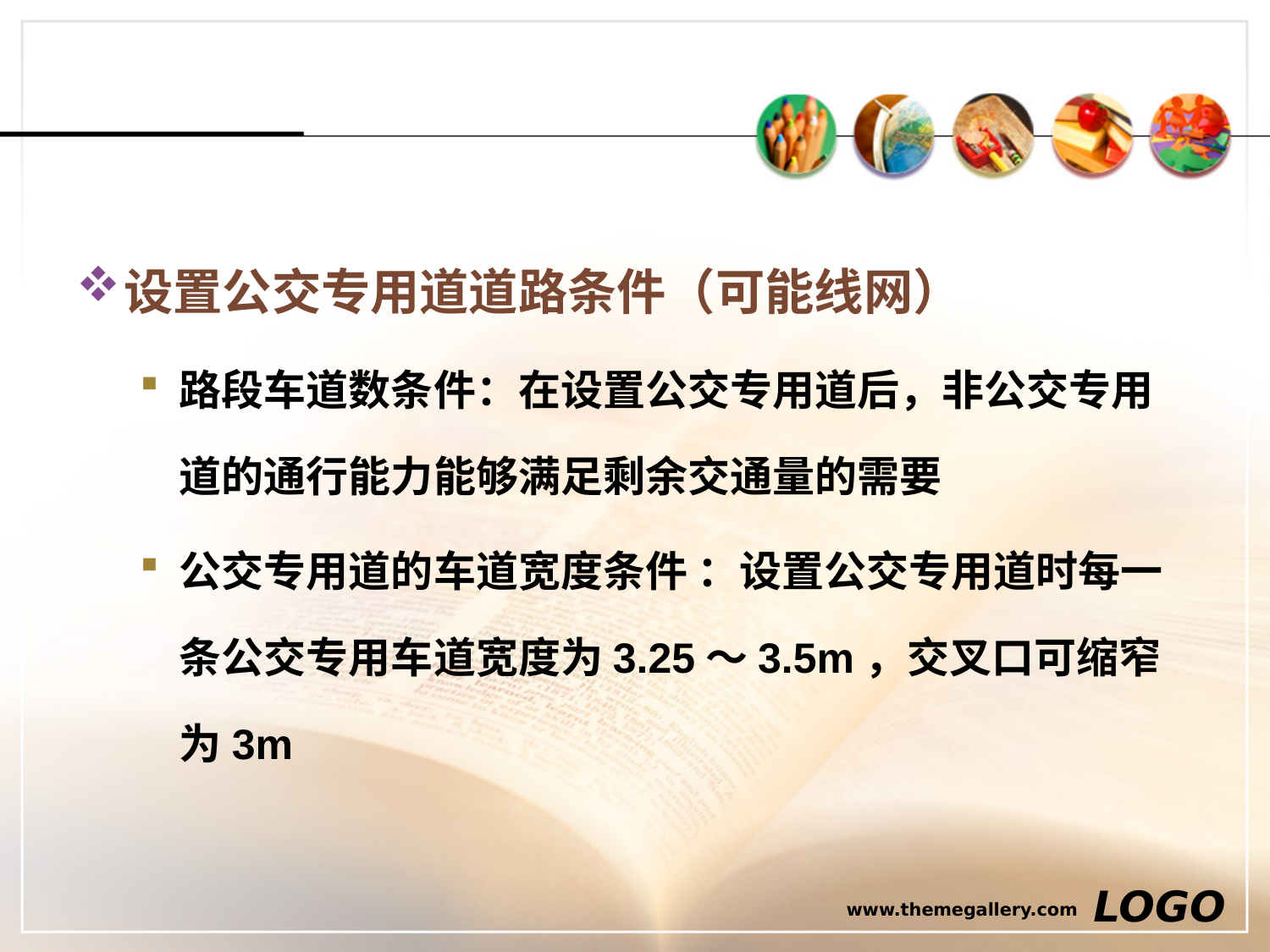

#
设置公交专用道道路条件（可能线网）
路段车道数条件：在设置公交专用道后，非公交专用道的通行能力能够满足剩余交通量的需要
公交专用道的车道宽度条件 ：设置公交专用道时每一条公交专用车道宽度为3.25～3.5m，交叉口可缩窄为3m

LOGO
www.themegallery.com